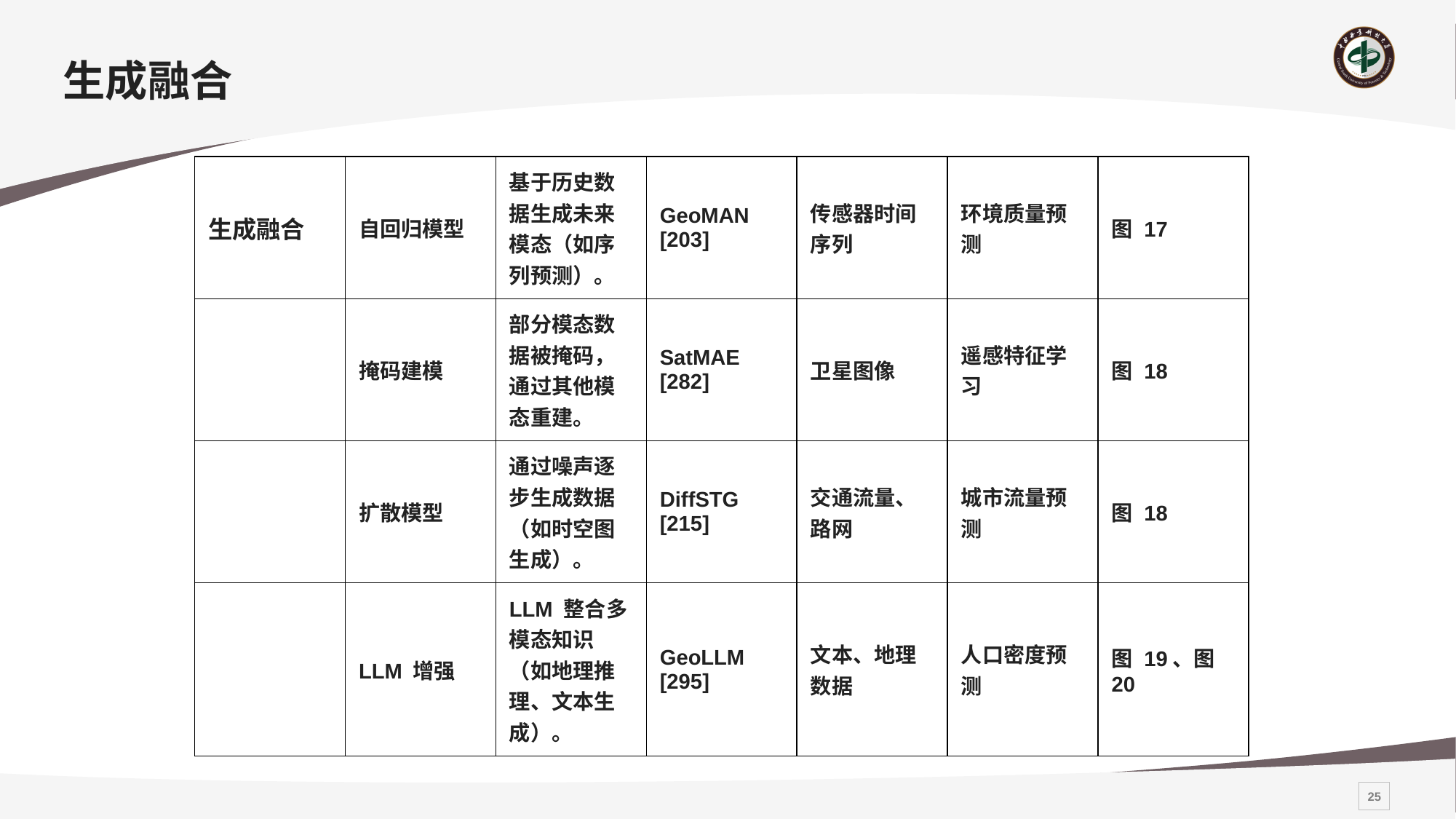

# 生成融合
| 生成融合 | 自回归模型 | 基于历史数据生成未来模态（如序列预测）。 | GeoMAN [203] | 传感器时间序列 | 环境质量预测 | 图 17 |
| --- | --- | --- | --- | --- | --- | --- |
|  | 掩码建模 | 部分模态数据被掩码，通过其他模态重建。 | SatMAE [282] | 卫星图像 | 遥感特征学习 | 图 18 |
|  | 扩散模型 | 通过噪声逐步生成数据（如时空图生成）。 | DiffSTG [215] | 交通流量、路网 | 城市流量预测 | 图 18 |
|  | LLM 增强 | LLM 整合多模态知识（如地理推理、文本生成）。 | GeoLLM [295] | 文本、地理数据 | 人口密度预测 | 图 19、图 20 |